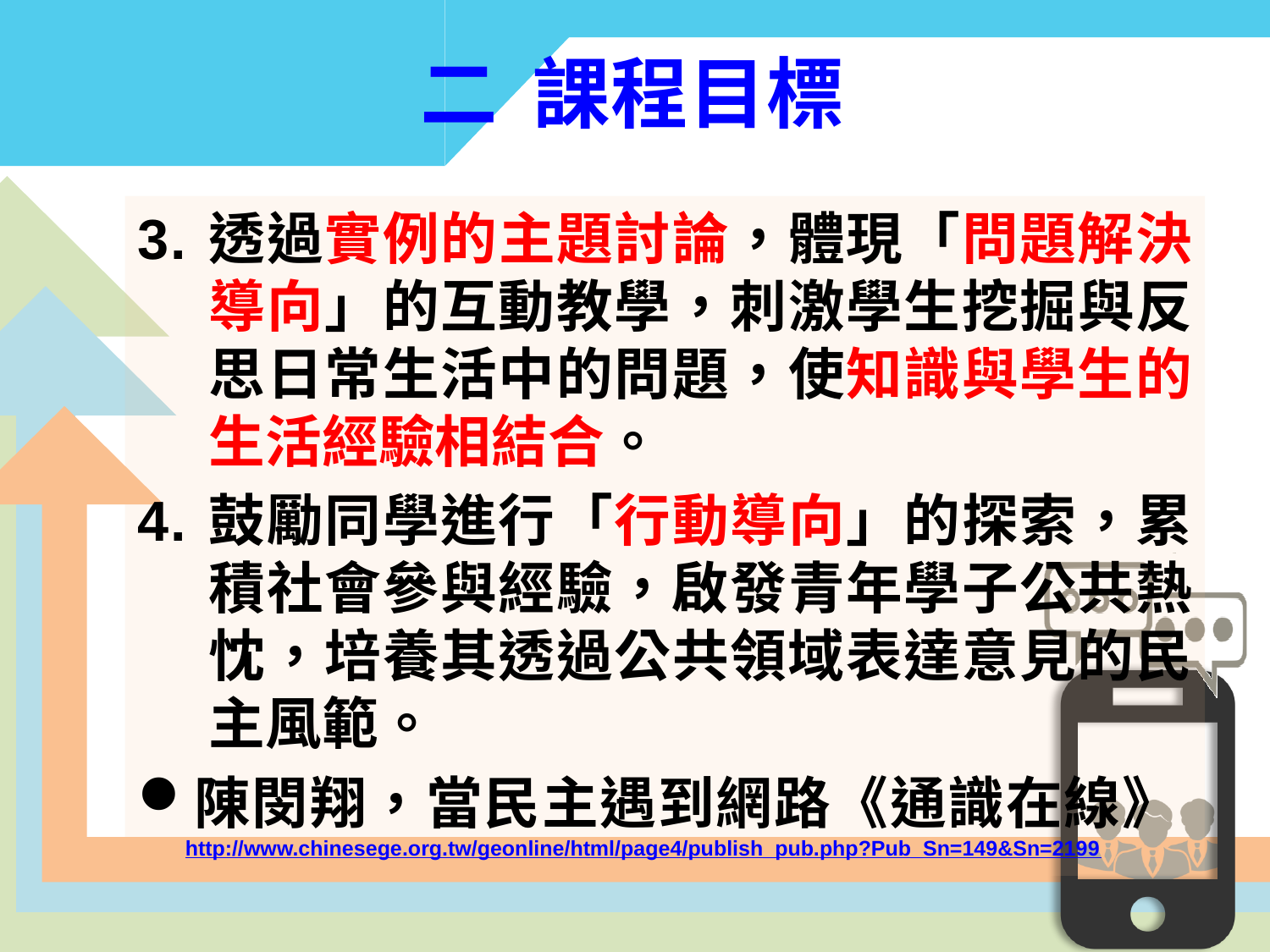

二  課程目標
透過實例的主題討論，體現「問題解決導向」的互動教學，刺激學生挖掘與反思日常生活中的問題，使知識與學生的生活經驗相結合。
鼓勵同學進行「行動導向」的探索，累積社會參與經驗，啟發青年學子公共熱忱，培養其透過公共領域表達意見的民主風範。
陳閔翔，當民主遇到網路《通識在線》http://www.chinesege.org.tw/geonline/html/page4/publish_pub.php?Pub_Sn=149&Sn=2199